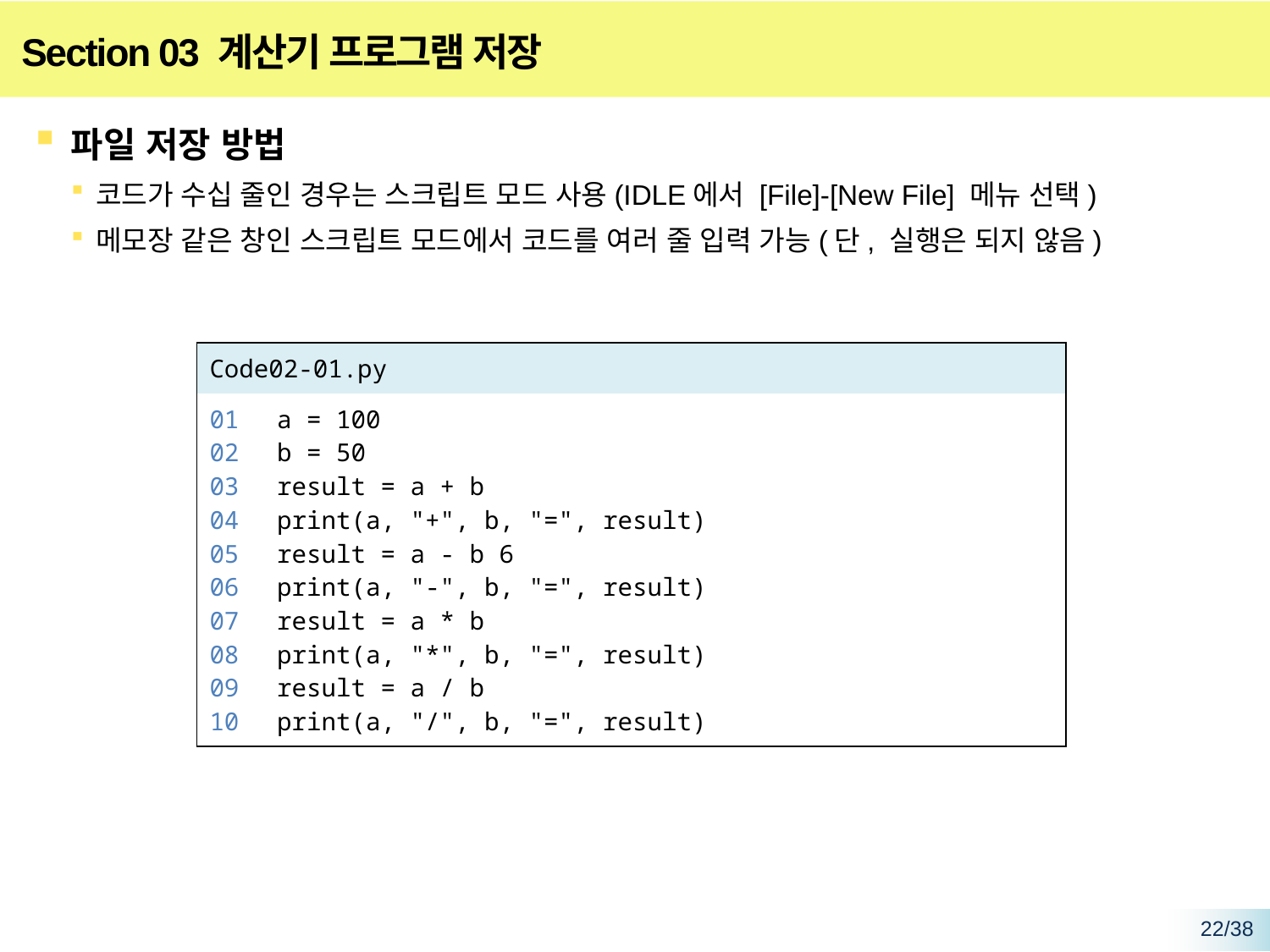

# Section 03 계산기 프로그램 저장
파일 저장 방법
코드가 수십 줄인 경우는 스크립트 모드 사용(IDLE에서 [File]-[New File] 메뉴 선택)
메모장 같은 창인 스크립트 모드에서 코드를 여러 줄 입력 가능(단, 실행은 되지 않음)
| Code02-01.py |  |
| --- | --- |
| 01 02 03 04 05 06 07 08 09 10 | a = 100 b = 50 result = a + b print(a, "+", b, "=", result) result = a - b 6 print(a, "-", b, "=", result) result = a \* b print(a, "\*", b, "=", result) result = a / b print(a, "/", b, "=", result) |